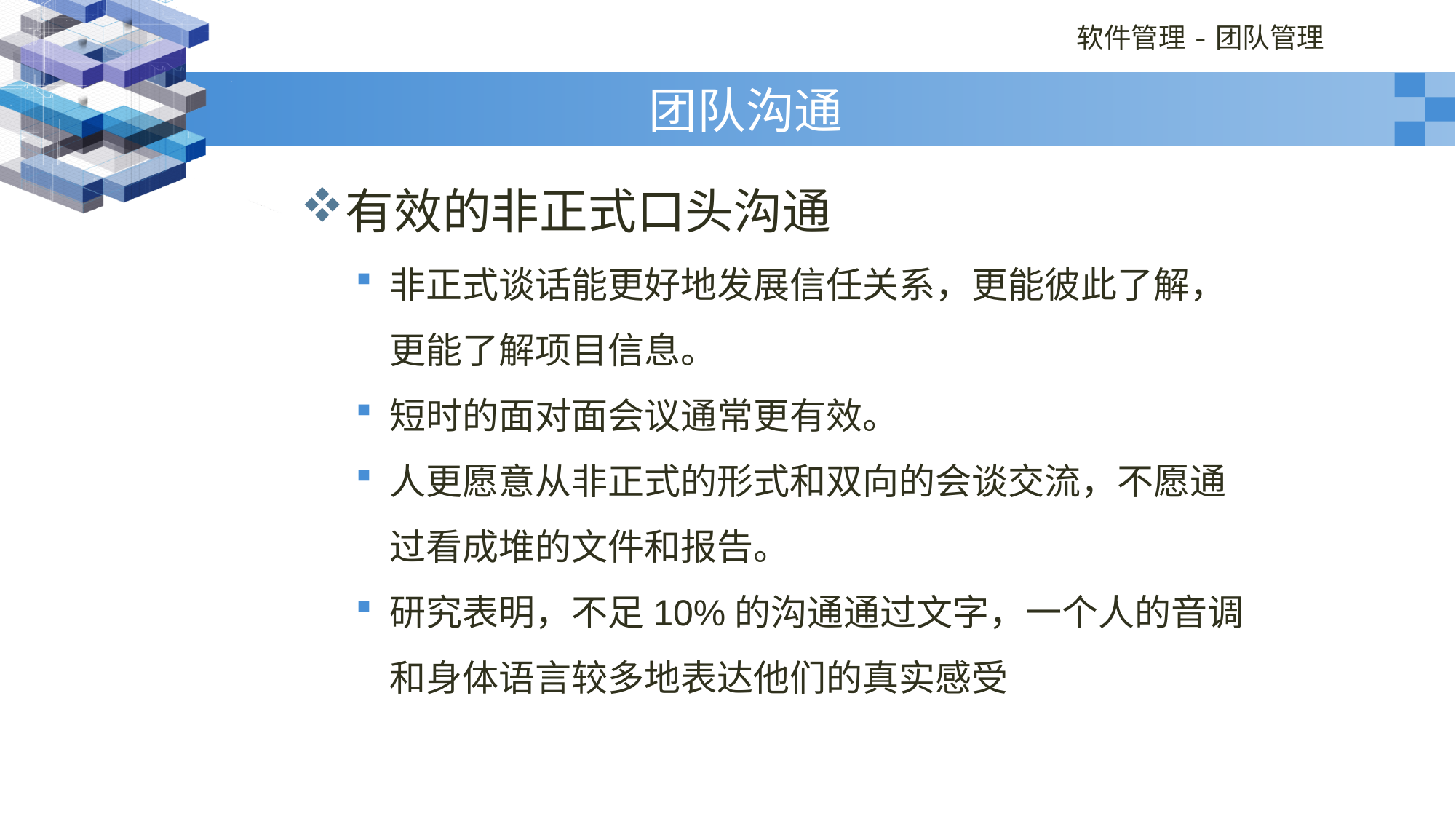

# 团队沟通
有效的非正式口头沟通
非正式谈话能更好地发展信任关系，更能彼此了解，更能了解项目信息。
短时的面对面会议通常更有效。
人更愿意从非正式的形式和双向的会谈交流，不愿通过看成堆的文件和报告。
研究表明，不足10%的沟通通过文字，一个人的音调和身体语言较多地表达他们的真实感受